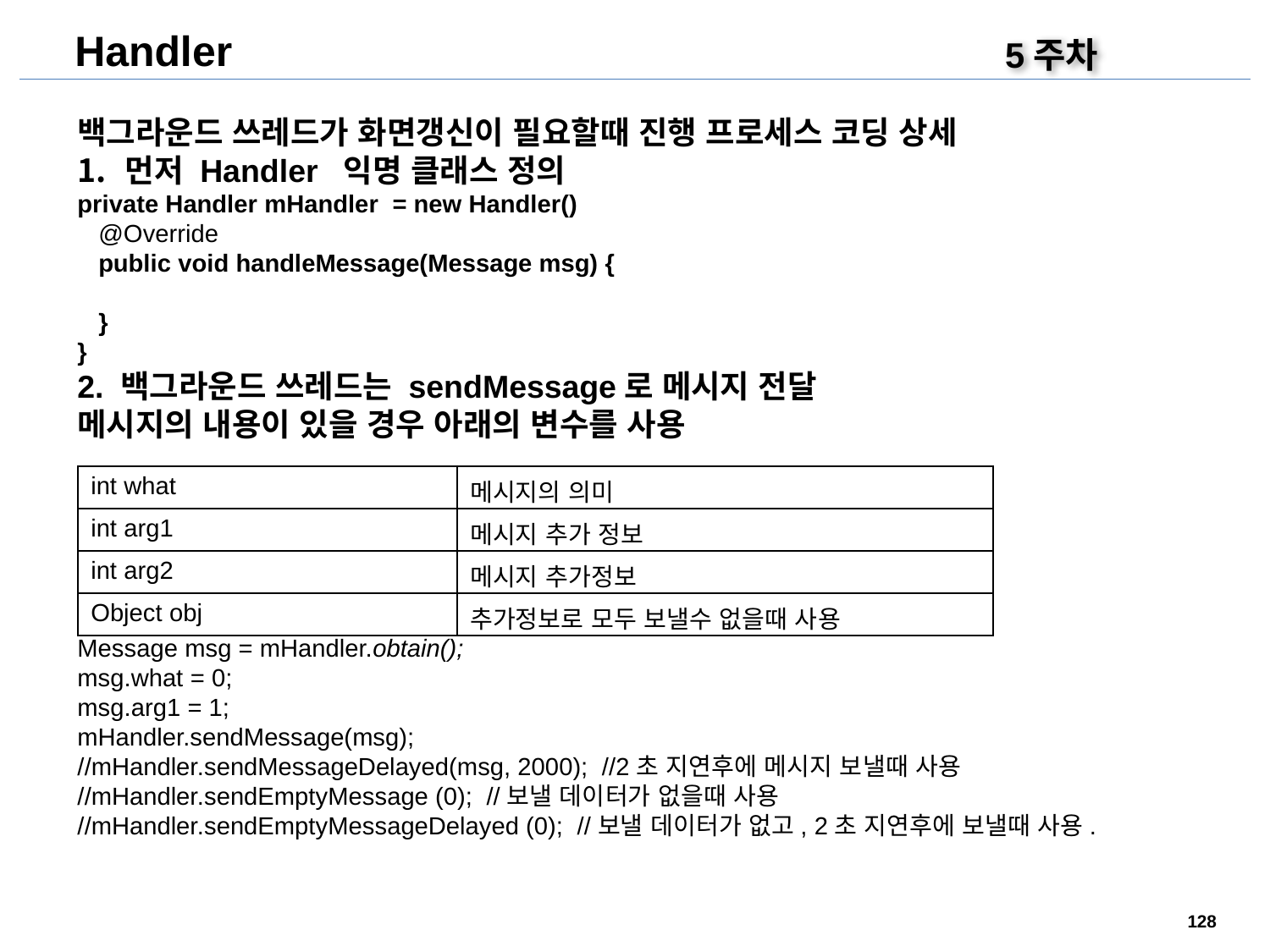

Handler
5주차
백그라운드 쓰레드가 화면갱신이 필요할때 진행 프로세스 코딩 상세
먼저 Handler  익명 클래스 정의
private Handler mHandler  = new Handler()
   @Override
   public void handleMessage(Message msg) {

   }
}
2. 백그라운드 쓰레드는 sendMessage로 메시지 전달
메시지의 내용이 있을 경우 아래의 변수를 사용

Message msg = mHandler.obtain();
msg.what = 0;
msg.arg1 = 1;
mHandler.sendMessage(msg);
//mHandler.sendMessageDelayed(msg, 2000);  //2초 지연후에 메시지 보낼때 사용
//mHandler.sendEmptyMessage (0);  //보낼 데이터가 없을때 사용
//mHandler.sendEmptyMessageDelayed (0);  //보낼 데이터가 없고, 2초 지연후에 보낼때 사용.

| int what | 메시지의 의미 |
| --- | --- |
| int arg1 | 메시지 추가 정보 |
| int arg2 | 메시지 추가정보 |
| Object obj | 추가정보로 모두 보낼수 없을때 사용 |